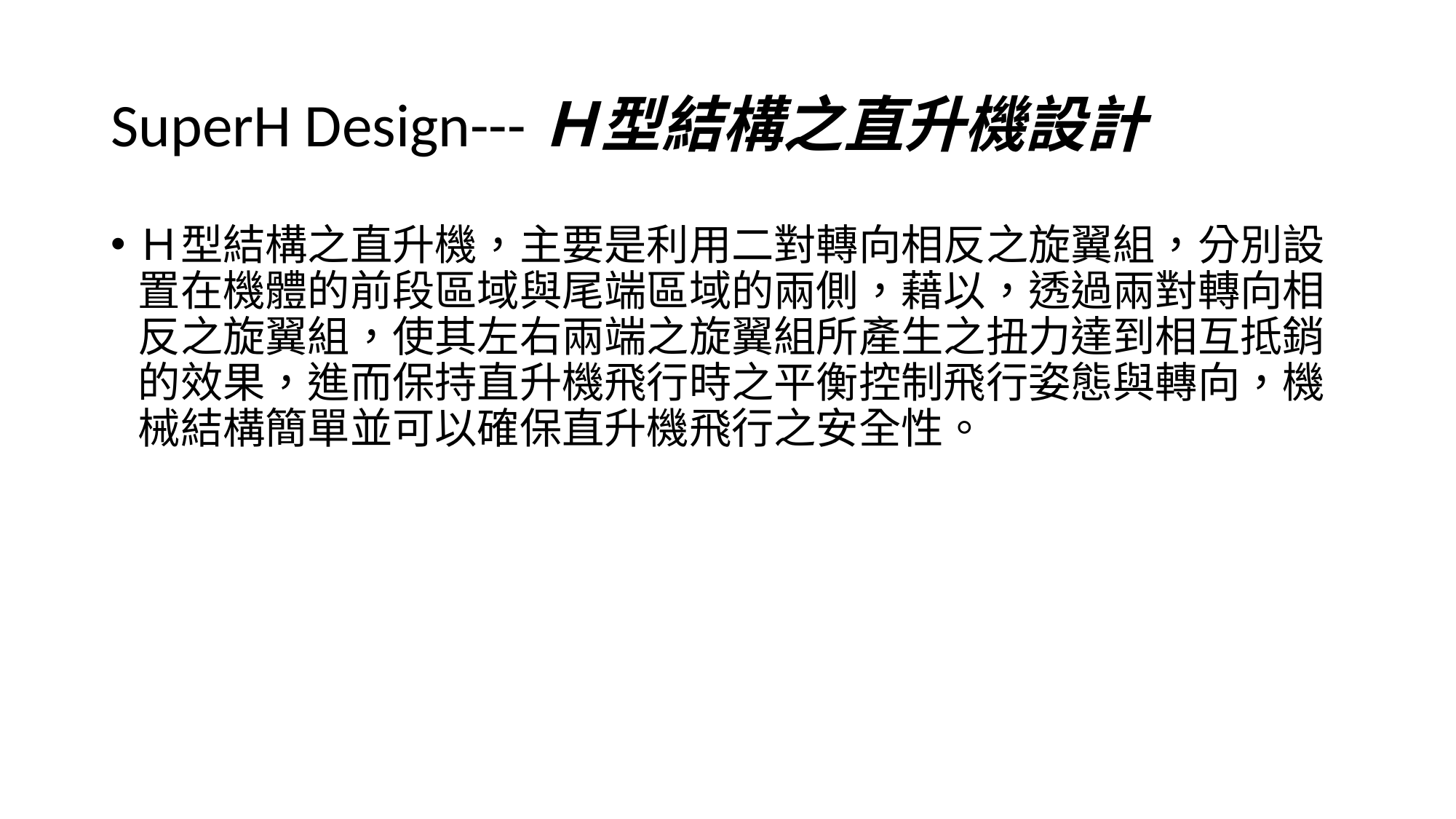

# SuperH Design---Ｈ型結構之直升機設計
Ｈ型結構之直升機，主要是利用二對轉向相反之旋翼組，分別設置在機體的前段區域與尾端區域的兩側，藉以，透過兩對轉向相反之旋翼組，使其左右兩端之旋翼組所產生之扭力達到相互抵銷的效果，進而保持直升機飛行時之平衡控制飛行姿態與轉向，機械結構簡單並可以確保直升機飛行之安全性。